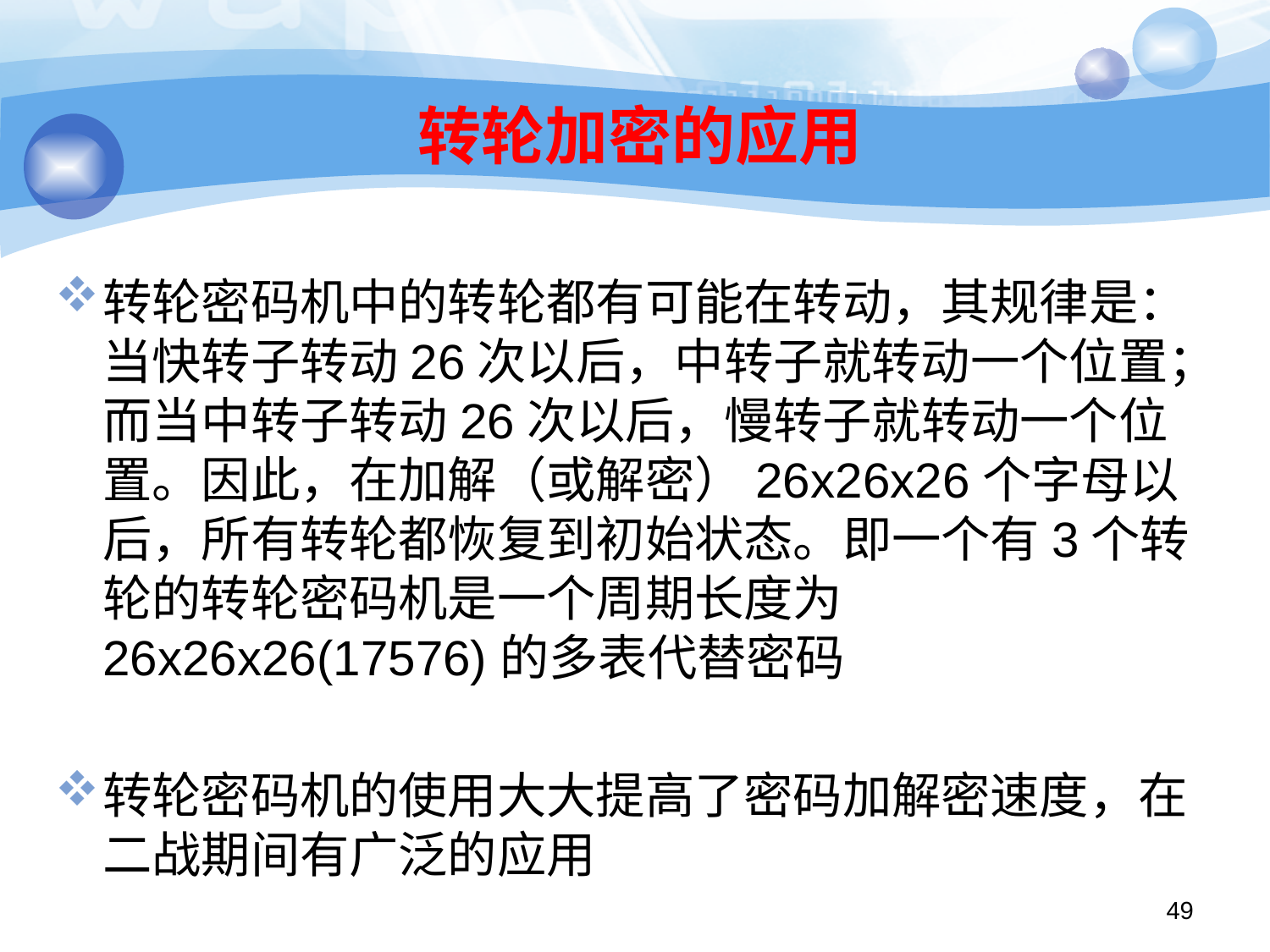

# 转轮加密的应用
转轮密码机中的转轮都有可能在转动，其规律是：当快转子转动26次以后，中转子就转动一个位置；而当中转子转动26次以后，慢转子就转动一个位置。因此，在加解（或解密）26x26x26个字母以后，所有转轮都恢复到初始状态。即一个有3个转轮的转轮密码机是一个周期长度为26x26x26(17576)的多表代替密码

转轮密码机的使用大大提高了密码加解密速度，在二战期间有广泛的应用
49